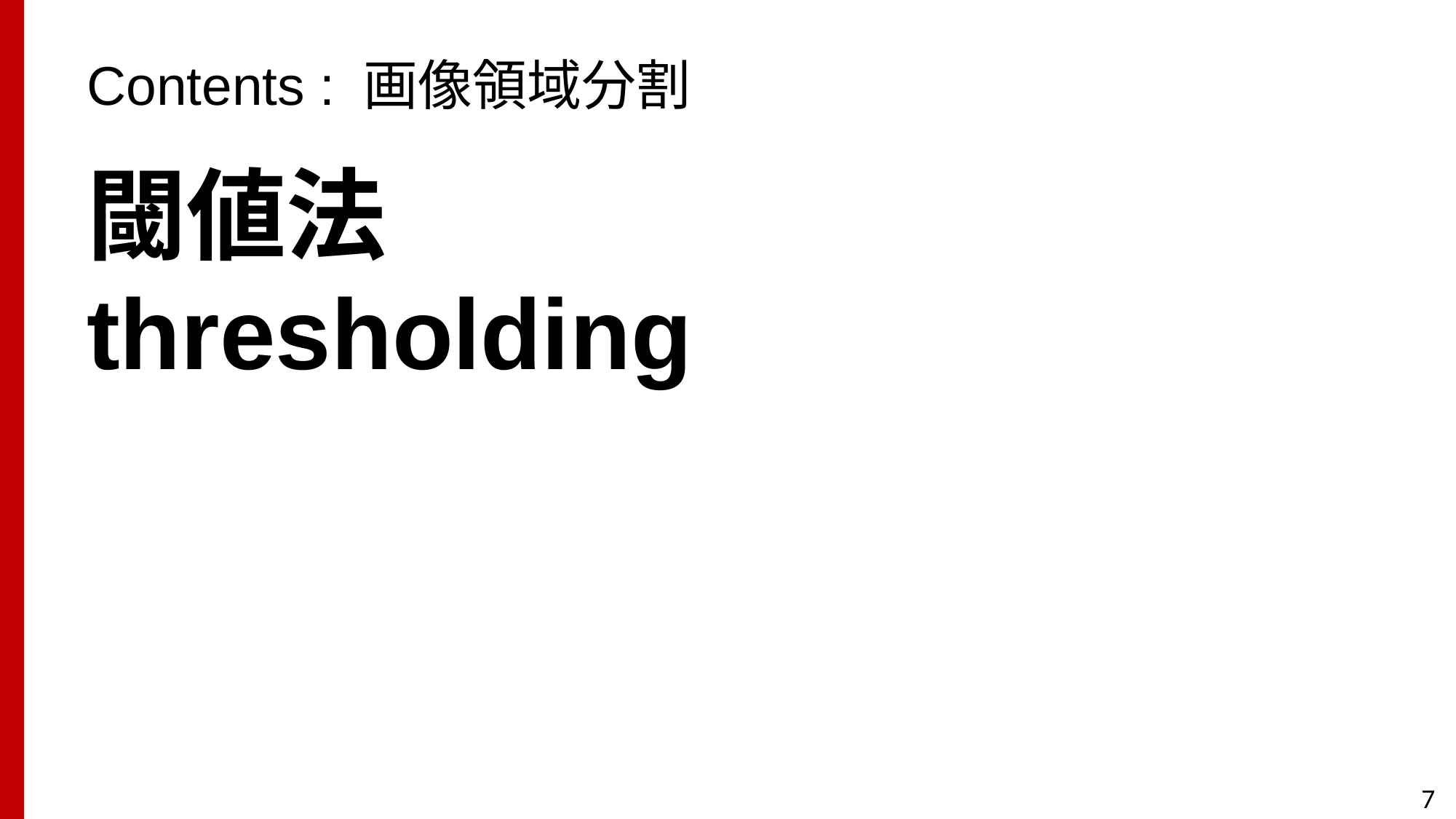

# Contents : 画像領域分割
閾値法
thresholding
7